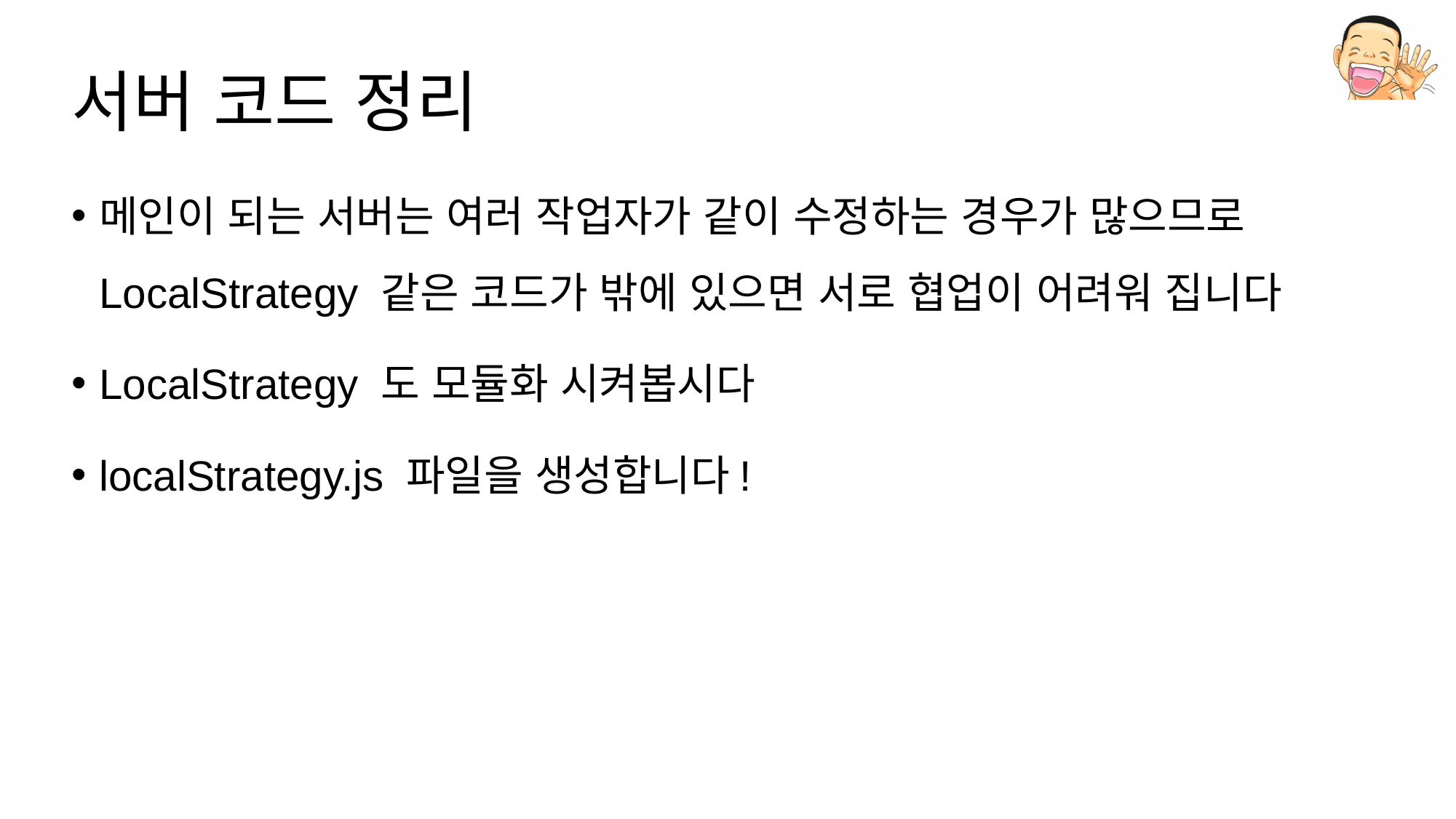

# 서버 코드 정리
메인이 되는 서버는 여러 작업자가 같이 수정하는 경우가 많으므로 LocalStrategy 같은 코드가 밖에 있으면 서로 협업이 어려워 집니다
LocalStrategy 도 모듈화 시켜봅시다
localStrategy.js 파일을 생성합니다!